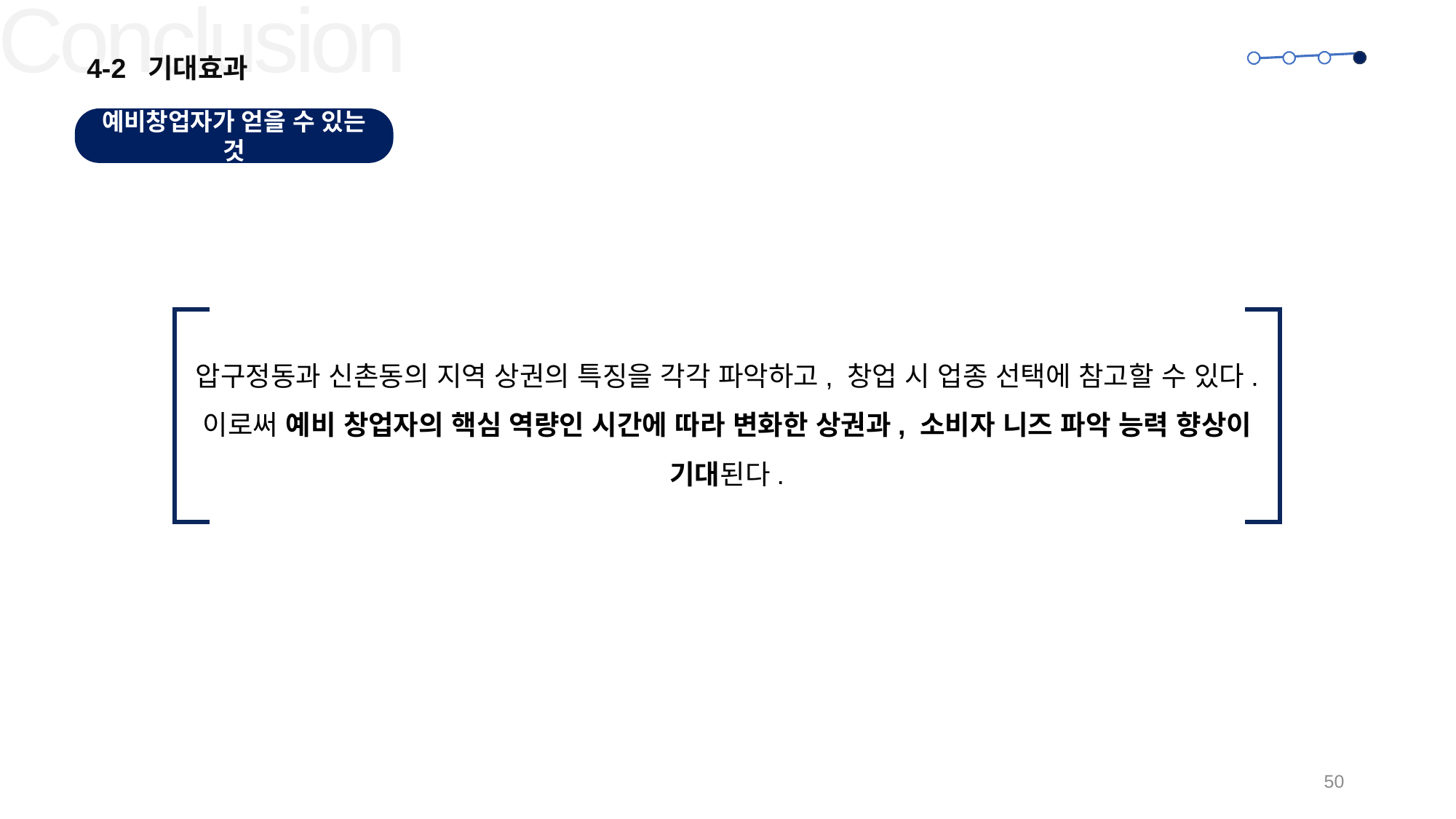

Conclusion

4-2  기대효과
예비창업자가 얻을 수 있는 것

압구정동과 신촌동의 지역 상권의 특징을 각각 파악하고, 창업 시 업종 선택에 참고할 수 있다.
이로써 예비 창업자의 핵심 역량인 시간에 따라 변화한 상권과, 소비자 니즈 파악 능력 향상이 기대된다.

50